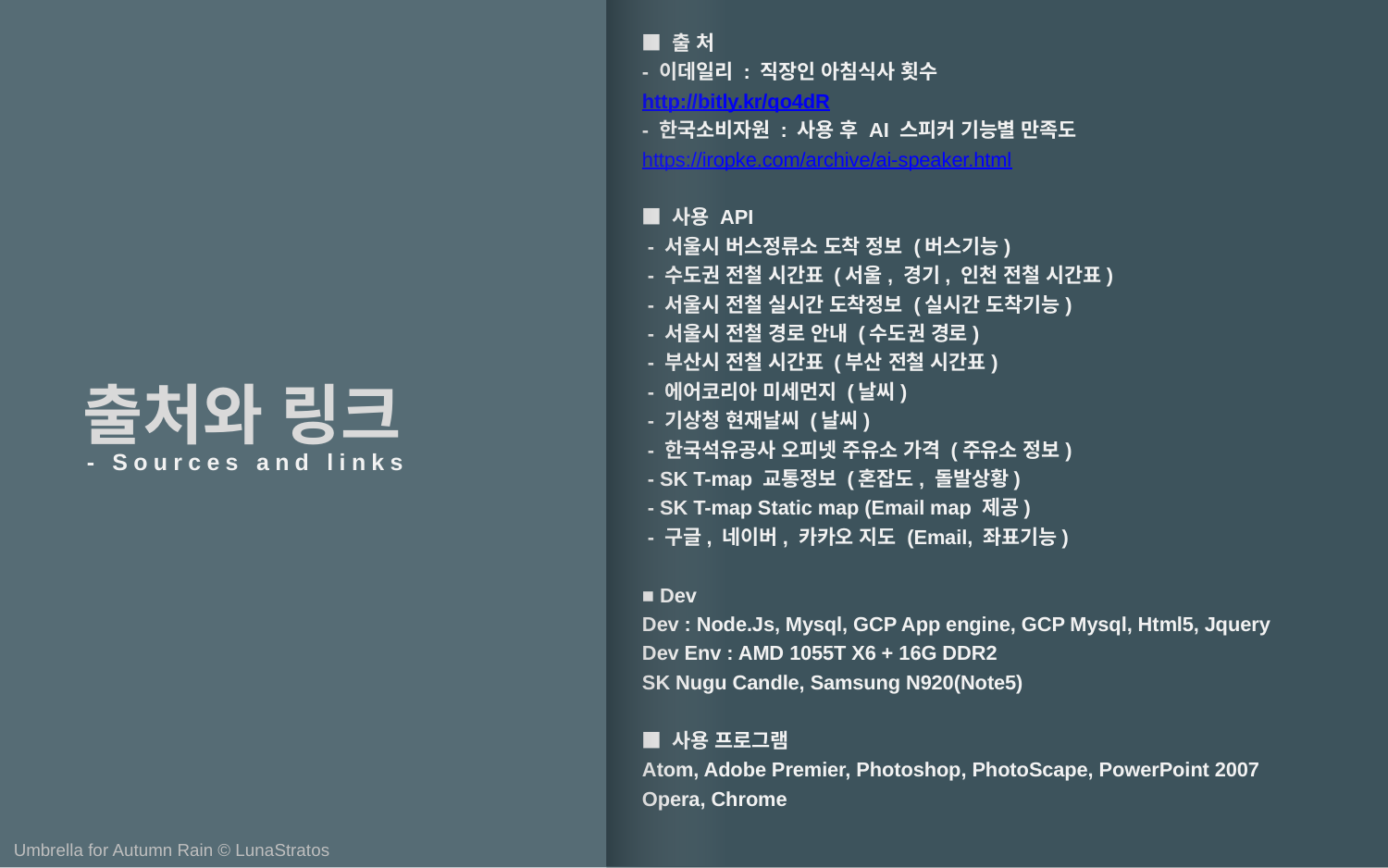

■ 출 처
- 이데일리 : 직장인 아침식사 횟수
http://bitly.kr/qo4dR
- 한국소비자원 : 사용 후 AI 스피커 기능별 만족도
https://iropke.com/archive/ai-speaker.html

■ 사용 API
 - 서울시 버스정류소 도착 정보 (버스기능)
 - 수도권 전철 시간표 (서울, 경기, 인천 전철 시간표)
 - 서울시 전철 실시간 도착정보 (실시간 도착기능)
 - 서울시 전철 경로 안내 (수도권 경로)
 - 부산시 전철 시간표 (부산 전철 시간표)
 - 에어코리아 미세먼지 (날씨)
 - 기상청 현재날씨 (날씨)
 - 한국석유공사 오피넷 주유소 가격 (주유소 정보)
 - SK T-map 교통정보 (혼잡도, 돌발상황)
 - SK T-map Static map (Email map 제공)
 - 구글, 네이버, 카카오 지도 (Email, 좌표기능)

■ Dev
Dev : Node.Js, Mysql, GCP App engine, GCP Mysql, Html5, Jquery
Dev Env : AMD 1055T X6 + 16G DDR2
SK Nugu Candle, Samsung N920(Note5)

■ 사용 프로그램
Atom, Adobe Premier, Photoshop, PhotoScape, PowerPoint 2007
Opera, Chrome

출처와 링크
 - Sources and links
Umbrella for Autumn Rain © LunaStratos